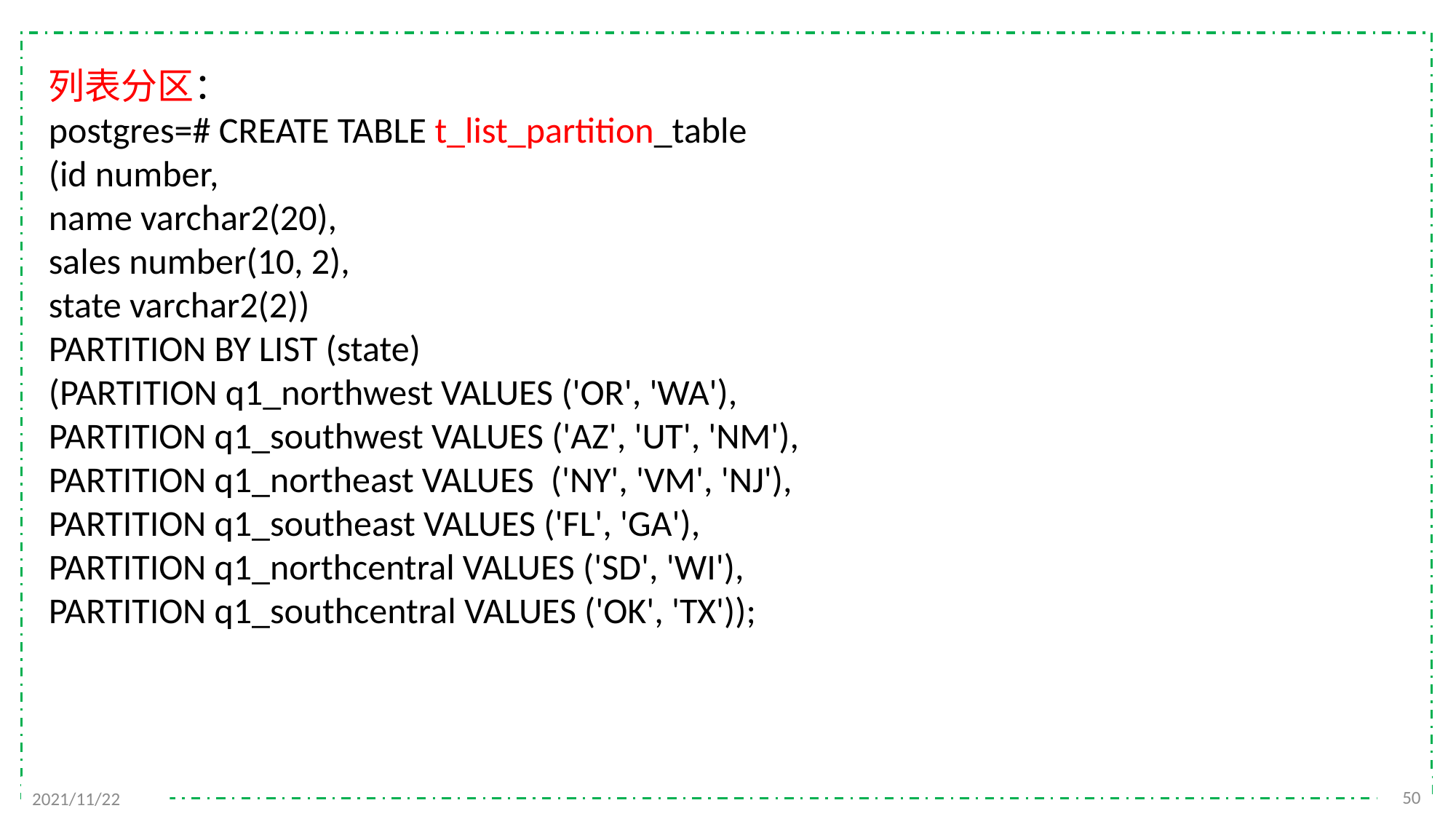

列表分区：
postgres=# CREATE TABLE t_list_partition_table
(id number,
name varchar2(20),
sales number(10, 2),
state varchar2(2))
PARTITION BY LIST (state)
(PARTITION q1_northwest VALUES ('OR', 'WA'),
PARTITION q1_southwest VALUES ('AZ', 'UT', 'NM'),
PARTITION q1_northeast VALUES  ('NY', 'VM', 'NJ'),
PARTITION q1_southeast VALUES ('FL', 'GA'),
PARTITION q1_northcentral VALUES ('SD', 'WI'),
PARTITION q1_southcentral VALUES ('OK', 'TX'));
50
2021/11/22